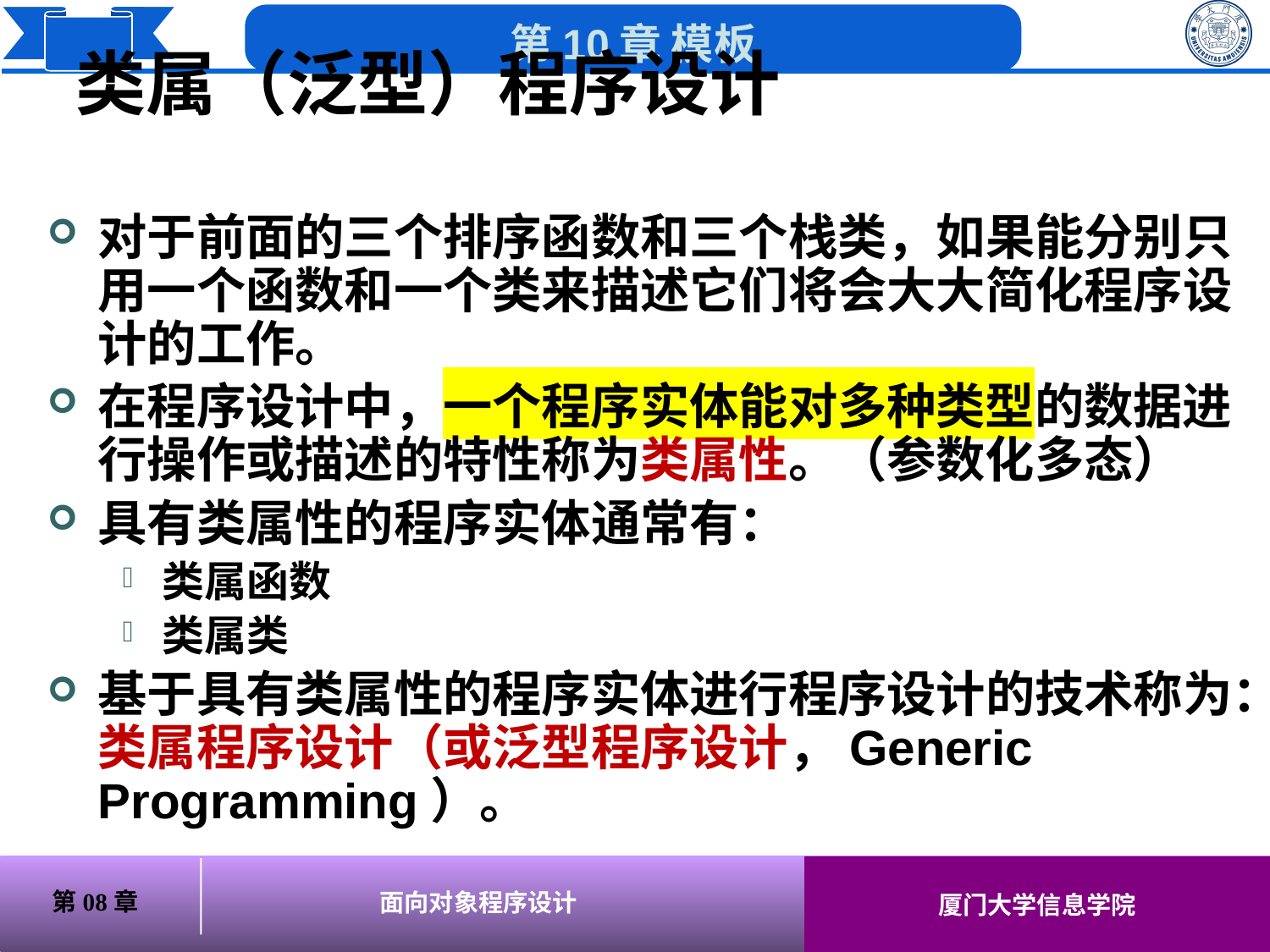

# 类属（泛型）程序设计
对于前面的三个排序函数和三个栈类，如果能分别只用一个函数和一个类来描述它们将会大大简化程序设计的工作。
在程序设计中，一个程序实体能对多种类型的数据进行操作或描述的特性称为类属性。（参数化多态）
具有类属性的程序实体通常有：
类属函数
类属类
基于具有类属性的程序实体进行程序设计的技术称为：类属程序设计（或泛型程序设计，Generic Programming）。